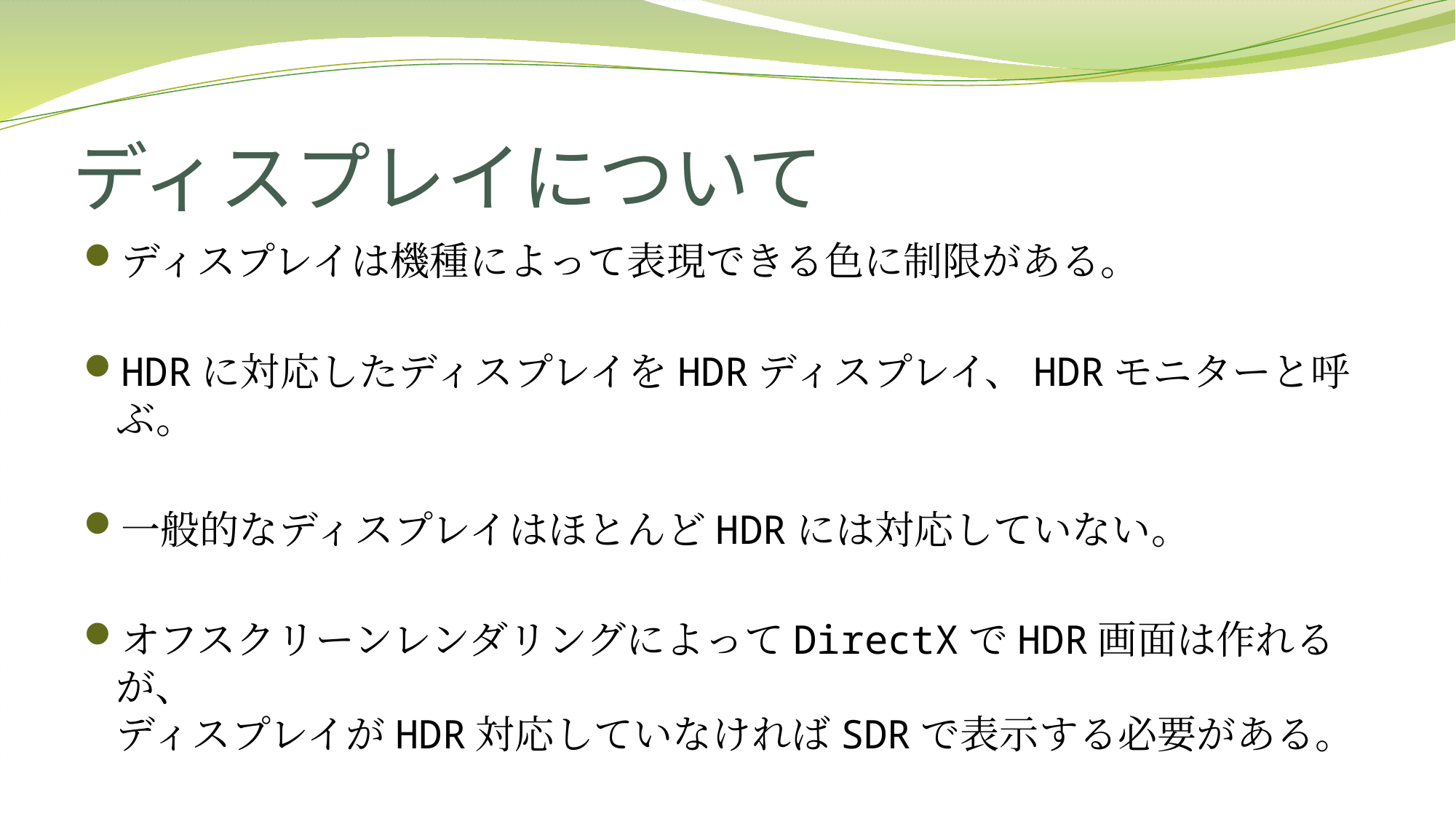

# ディスプレイについて
ディスプレイは機種によって表現できる色に制限がある。

HDRに対応したディスプレイをHDRディスプレイ、HDRモニターと呼ぶ。

一般的なディスプレイはほとんどHDRには対応していない。

オフスクリーンレンダリングによってDirectXでHDR画面は作れるが、
ディスプレイがHDR対応していなければSDRで表示する必要がある。